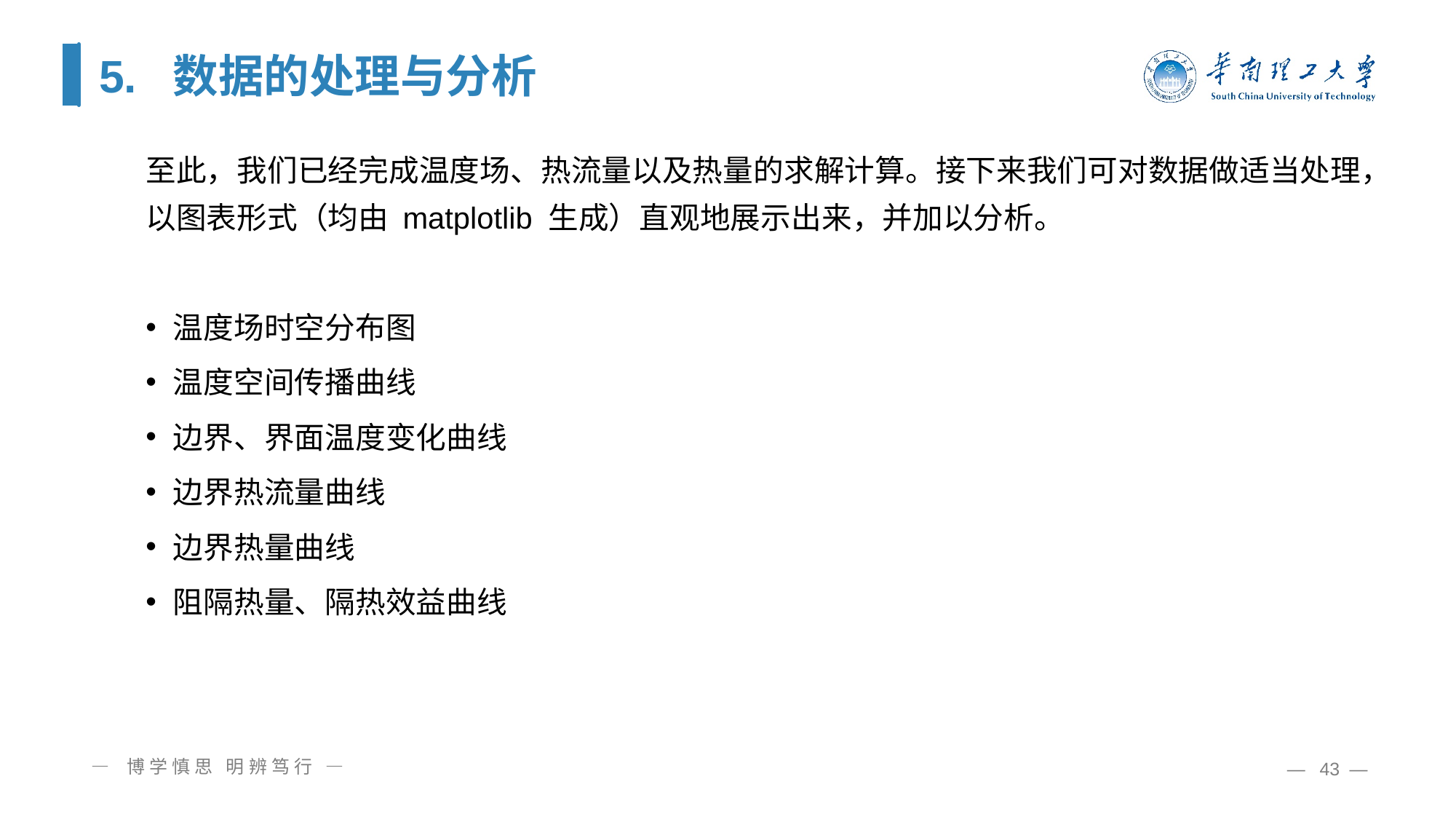

# 5.  数据的处理与分析
至此，我们已经完成温度场、热流量以及热量的求解计算。接下来我们可对数据做适当处理，以图表形式（均由 matplotlib 生成）直观地展示出来，并加以分析。

温度场时空分布图
温度空间传播曲线
边界、界面温度变化曲线
边界热流量曲线
边界热量曲线
阻隔热量、隔热效益曲线

— 博学慎思 明辨笃行 —
— 43 —